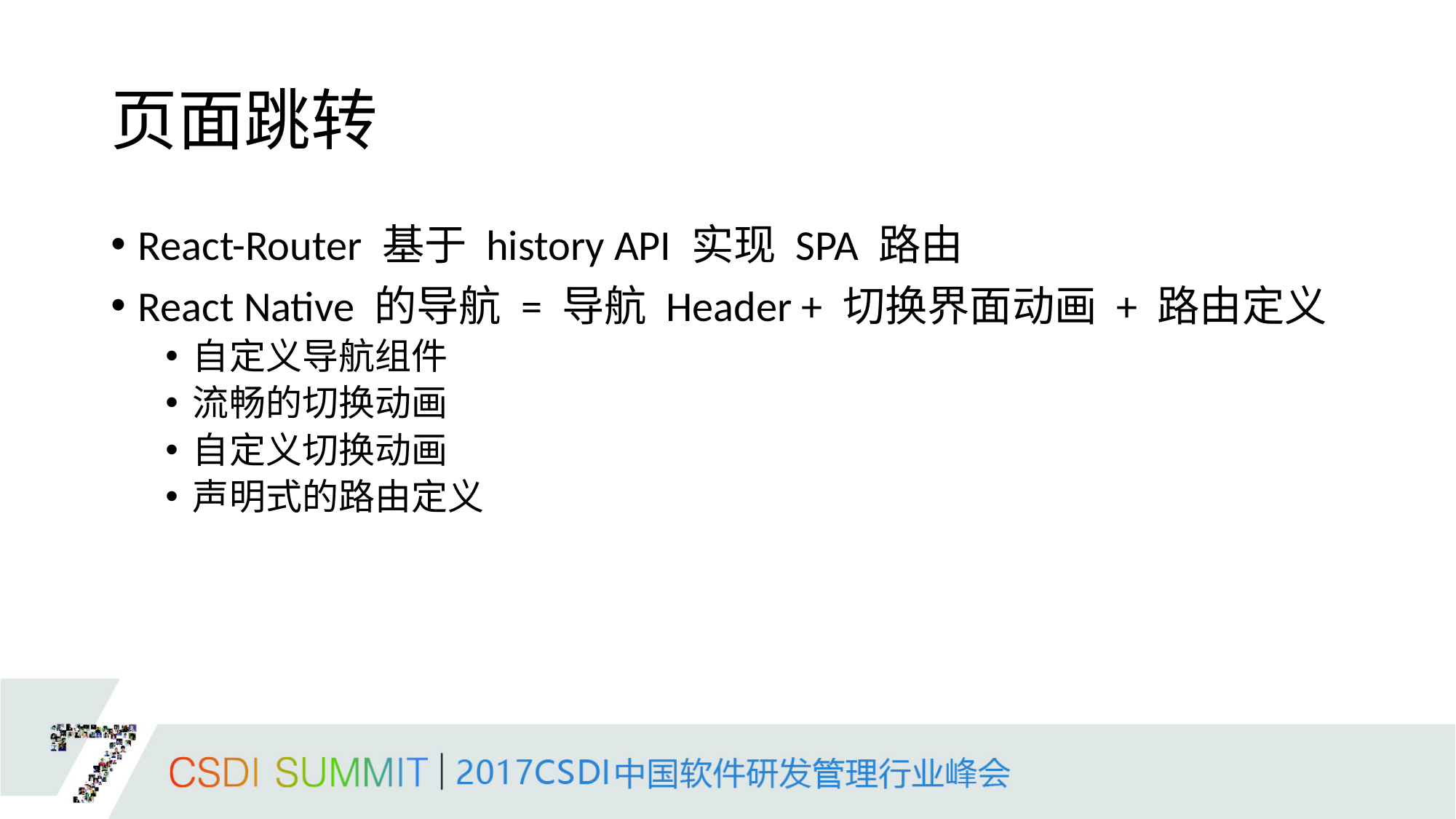

# 页面跳转
React-Router 基于 history API 实现 SPA 路由
React Native 的导航 = 导航 Header + 切换界面动画 + 路由定义
自定义导航组件
流畅的切换动画
自定义切换动画
声明式的路由定义